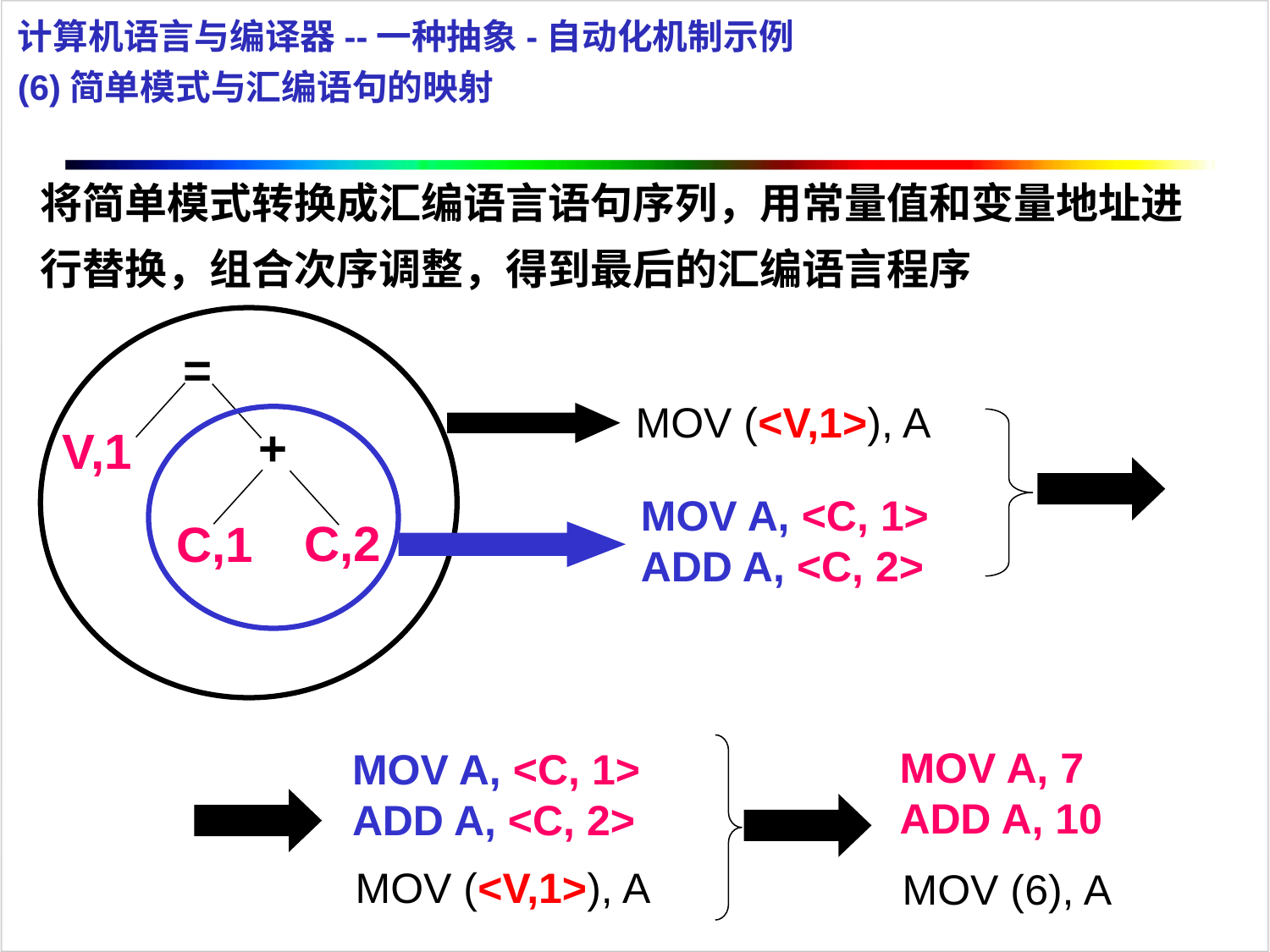

计算机语言与编译器--一种抽象-自动化机制示例
(6)简单模式与汇编语句的映射
将简单模式转换成汇编语言语句序列，用常量值和变量地址进行替换，组合次序调整，得到最后的汇编语言程序

=

+
V,1

C,2
C,1
MOV (<V,1>), A

MOV A, <C, 1>
ADD A, <C, 2>

MOV A, 7
ADD A, 10

MOV A, <C, 1>
ADD A, <C, 2>

MOV (<V,1>), A
MOV (6), A